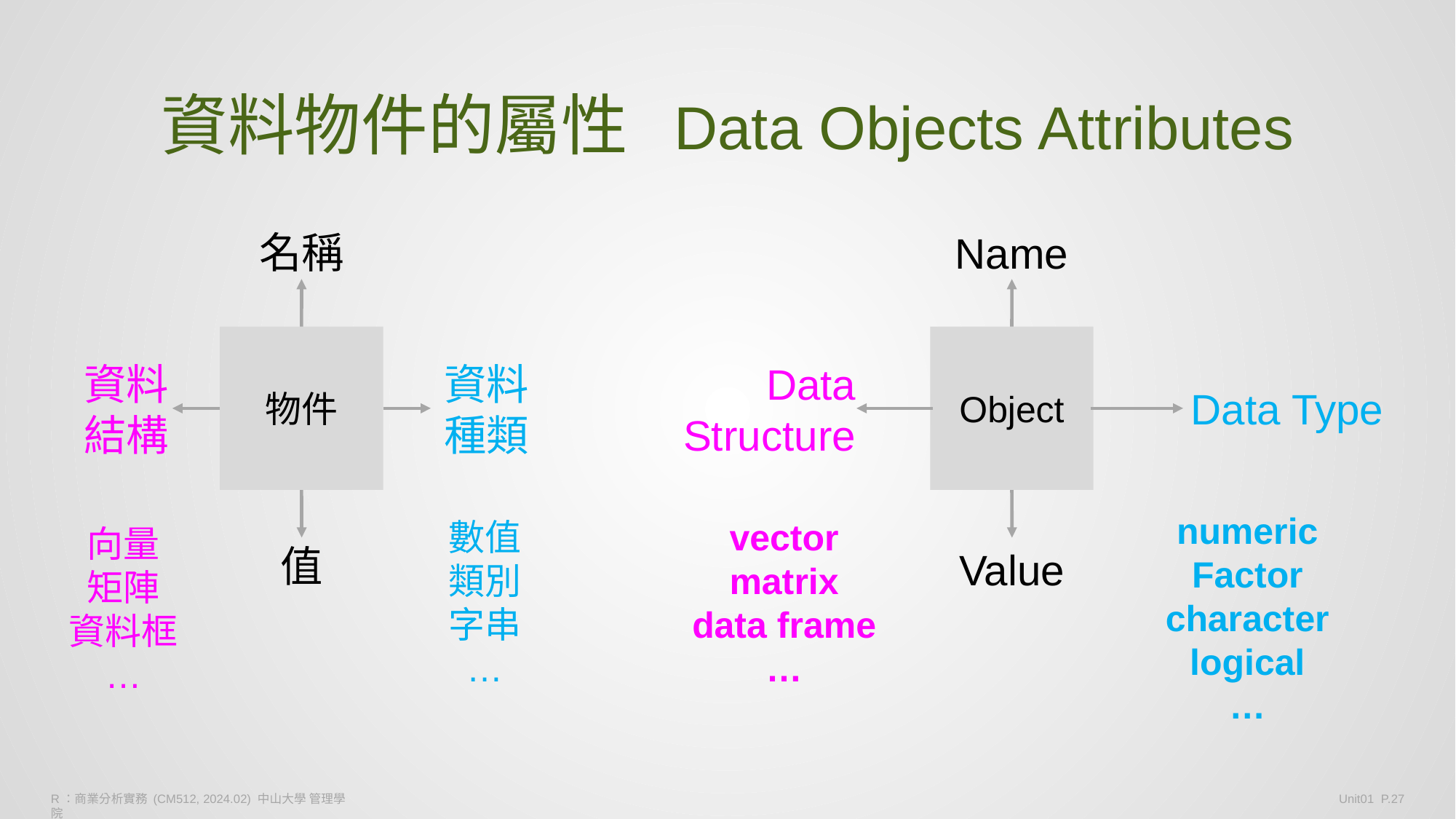

# 資料物件的屬性  Data Objects Attributes
名稱
Name
物件
Object
資料
種類
Data
Structure
資料
結構
Data Type
numeric
Factor
character
logical
…
數值
類別
字串
…
vector
matrix
data frame
…
向量
矩陣
資料框
…
值
Value